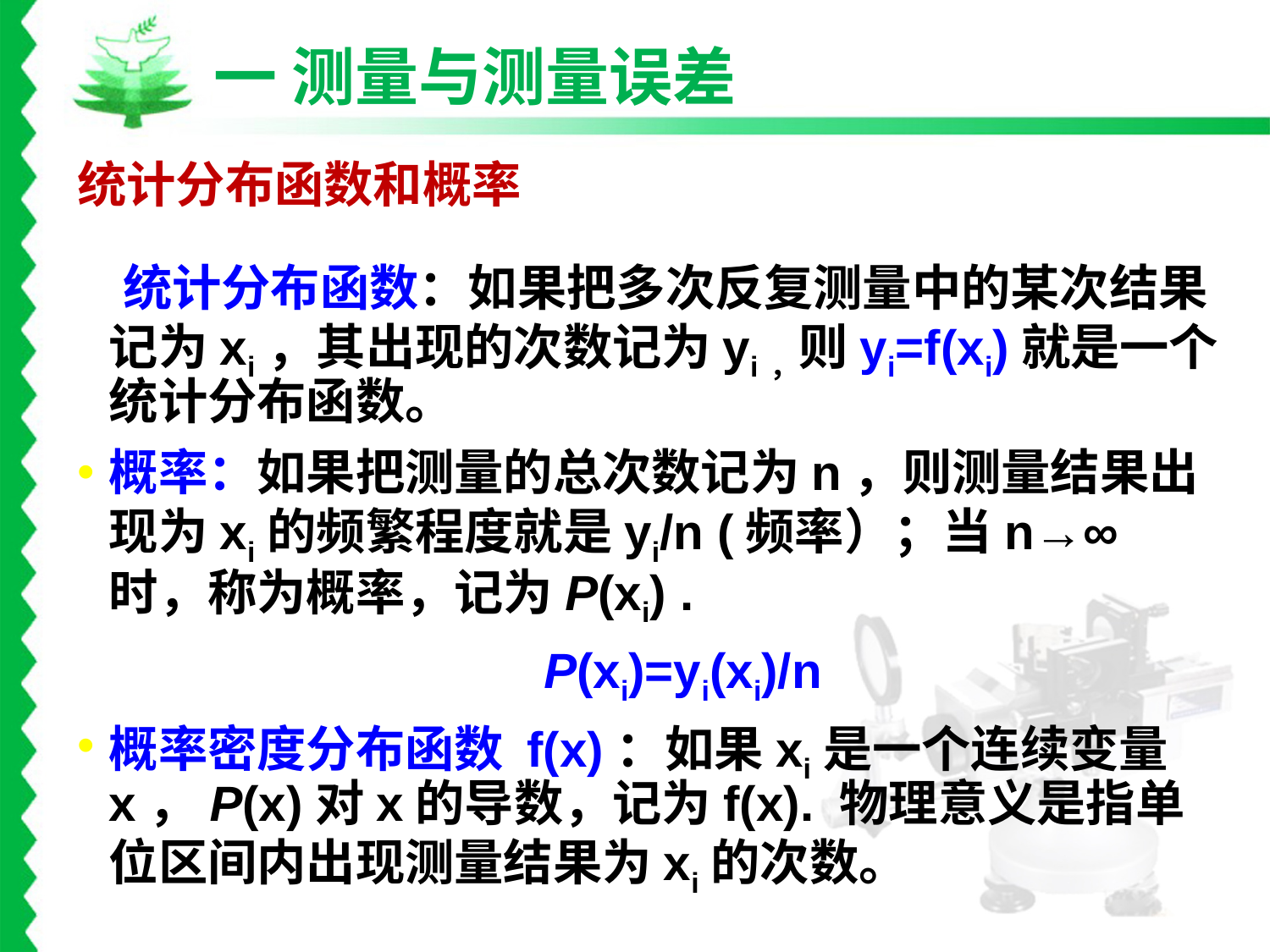

一 测量与测量误差
统计分布函数和概率
   统计分布函数：如果把多次反复测量中的某次结果记为xi，其出现的次数记为yi，则yi=f(xi)就是一个统计分布函数。
概率：如果把测量的总次数记为n，则测量结果出现为xi的频繁程度就是yi/n (频率）；当n→∞ 时，称为概率，记为P(xi) .
    P(xi)=yi(xi)/n
概率密度分布函数 f(x)：如果xi是一个连续变量x，P(x)对x的导数，记为f(x). 物理意义是指单位区间内出现测量结果为xi的次数。